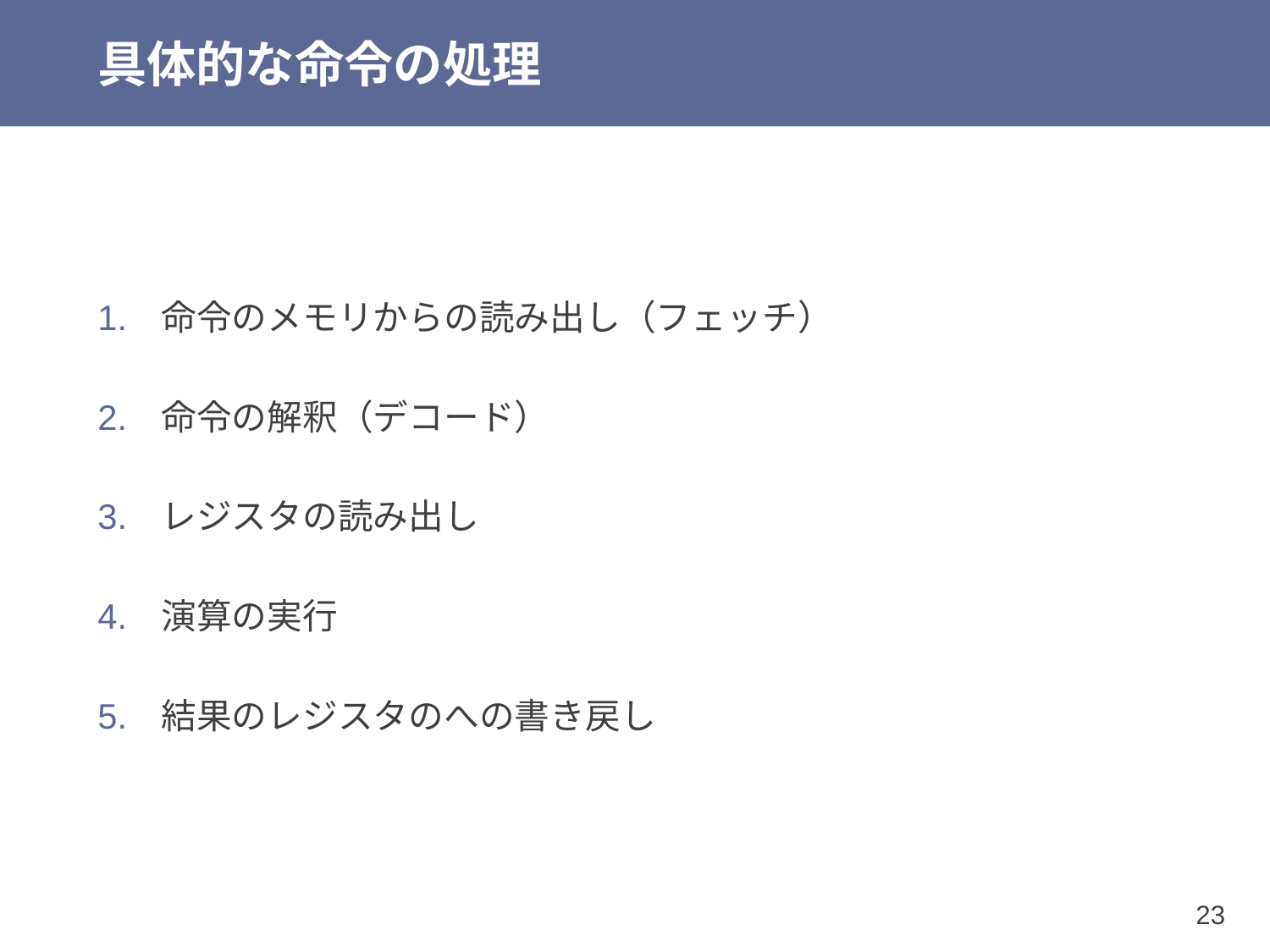

# 具体的な命令の処理
命令のメモリからの読み出し（フェッチ）
命令の解釈（デコード）
レジスタの読み出し
演算の実行
結果のレジスタのへの書き戻し